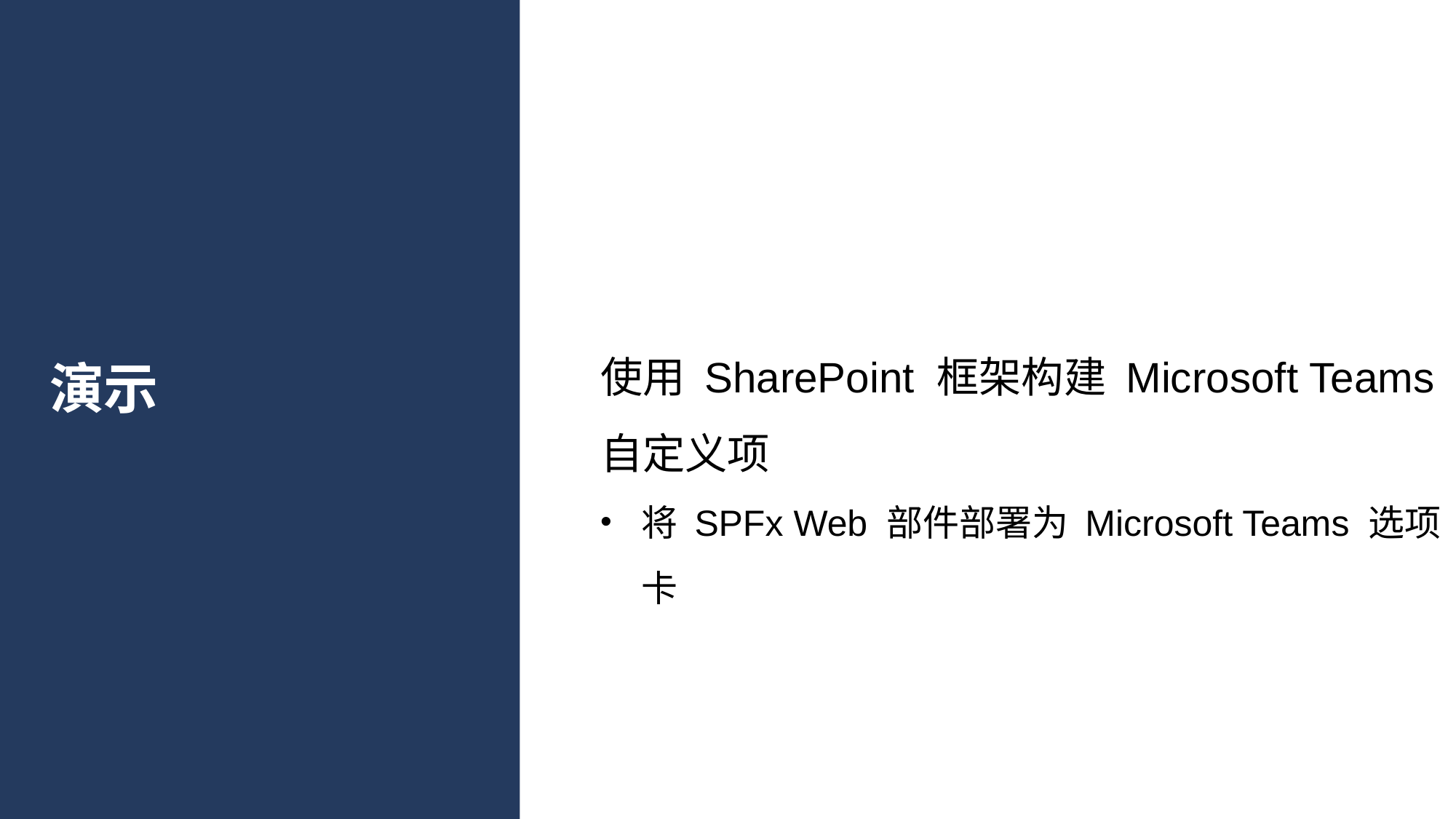

使用 SharePoint 框架构建 Microsoft Teams 自定义项
将 SPFx Web 部件部署为 Microsoft Teams 选项卡
# 演示